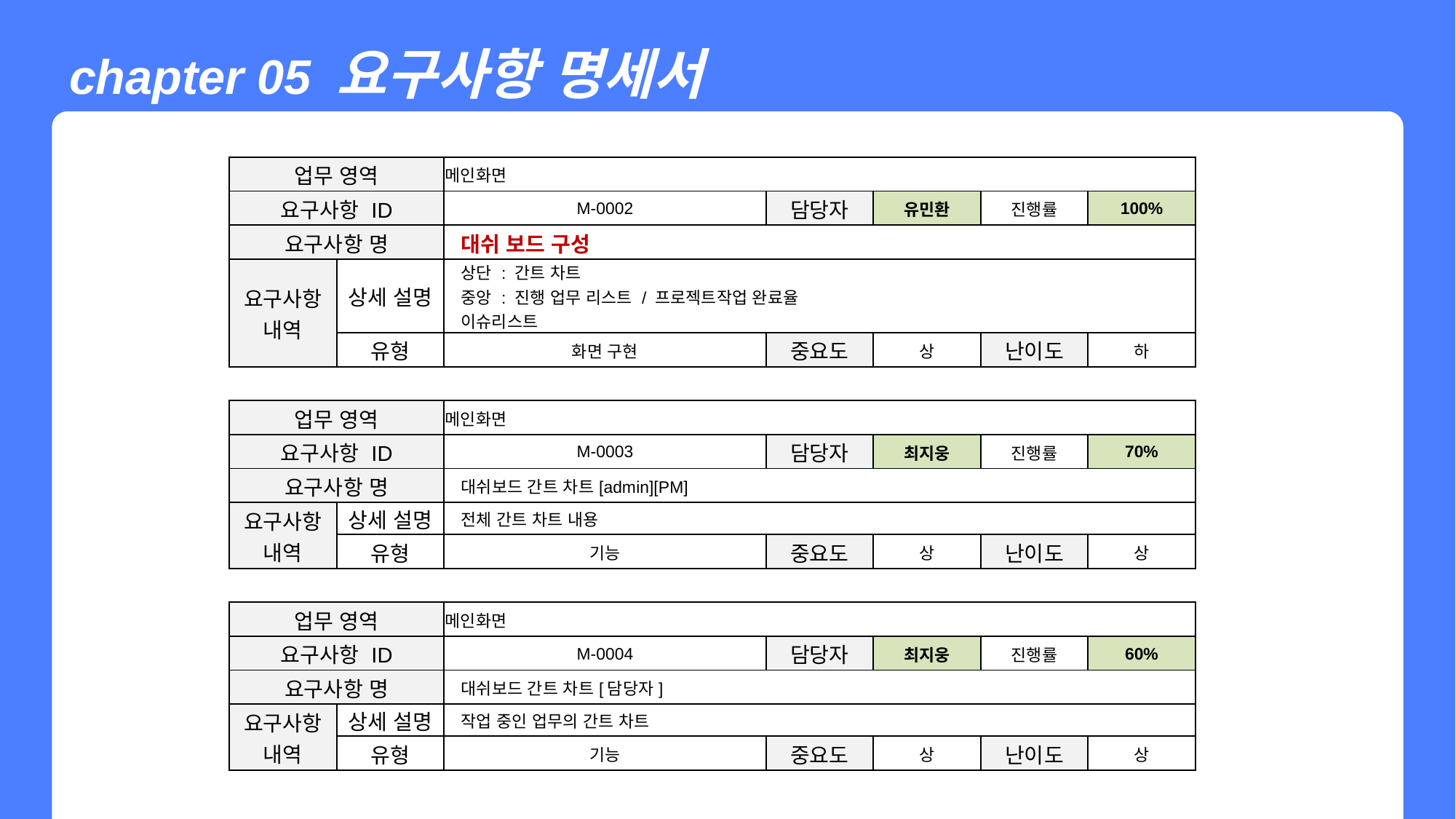

chapter 05 요구사항 명세서
| 업무 영역 |  | 메인화면 |  |  |  |  |  |  |
| --- | --- | --- | --- | --- | --- | --- | --- | --- |
| 요구사항 ID |  | M-0002 |  |  | 담당자 | 유민환 | 진행률 | 100% |
| 요구사항 명 |  | 대쉬 보드 구성 |  |  |  |  |  |  |
| 요구사항 내역 | 상세 설명 | 상단 : 간트 차트 중앙 : 진행 업무 리스트 / 프로젝트작업 완료율 이슈리스트 |  |  |  |  |  |  |
|  | 유형 | 화면 구현 |  |  | 중요도 | 상 | 난이도 | 하 |
|  |  |  |  |  |  |  |  |  |
| 업무 영역 |  | 메인화면 |  |  |  |  |  |  |
| 요구사항 ID |  | M-0003 |  |  | 담당자 | 최지웅 | 진행률 | 70% |
| 요구사항 명 |  | 대쉬보드 간트 차트[admin][PM] |  |  |  |  |  |  |
| 요구사항 내역 | 상세 설명 | 전체 간트 차트 내용 |  |  |  |  |  |  |
|  | 유형 | 기능 |  |  | 중요도 | 상 | 난이도 | 상 |
|  |  |  |  |  |  |  |  |  |
| 업무 영역 |  | 메인화면 |  |  |  |  |  |  |
| 요구사항 ID |  | M-0004 |  |  | 담당자 | 최지웅 | 진행률 | 60% |
| 요구사항 명 |  | 대쉬보드 간트 차트[담당자] |  |  |  |  |  |  |
| 요구사항 내역 | 상세 설명 | 작업 중인 업무의 간트 차트 |  |  |  |  |  |  |
|  | 유형 | 기능 |  |  | 중요도 | 상 | 난이도 | 상 |